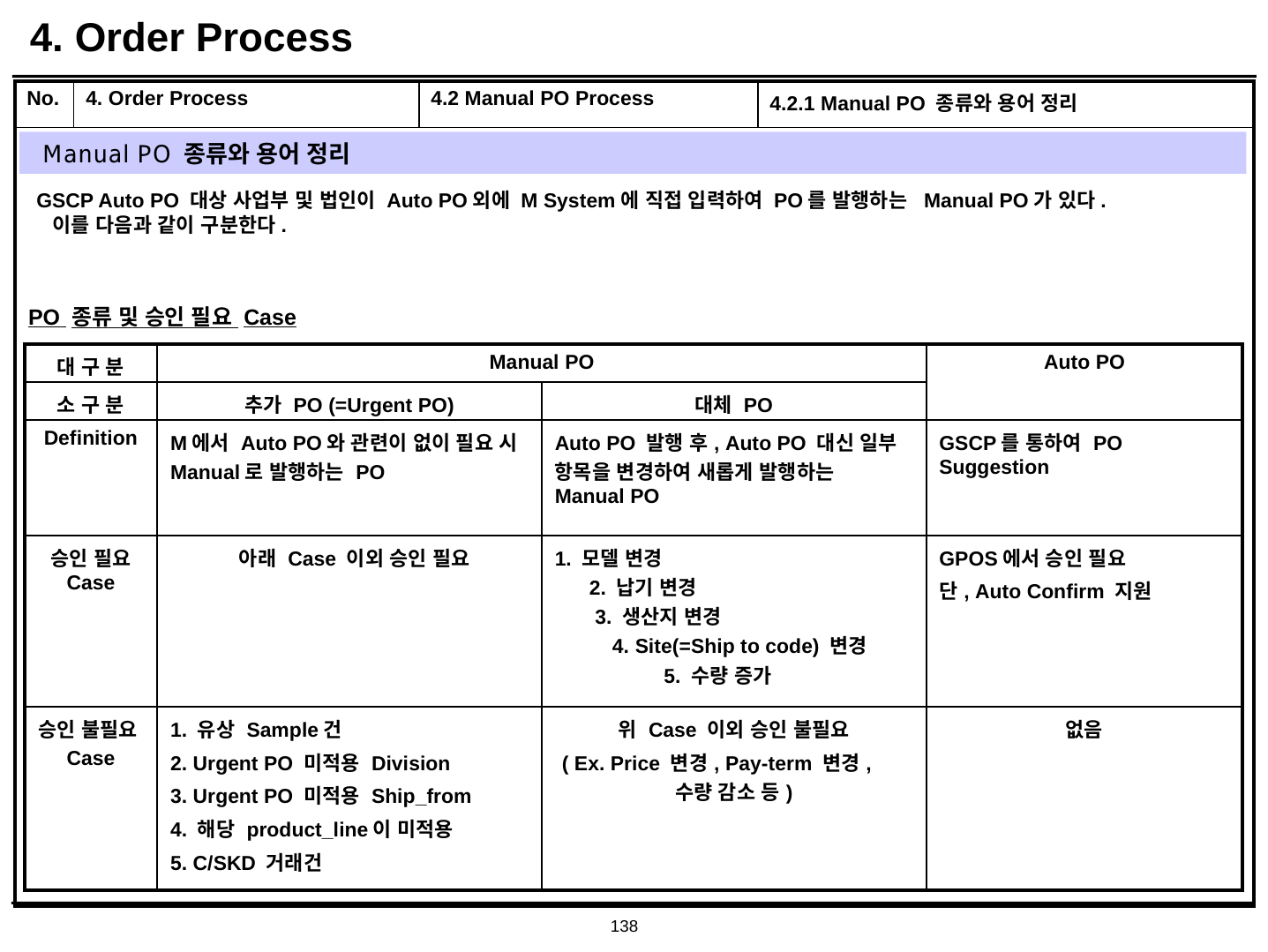

# 4. Order Process
| No. | 4. Order Process | 4.2 Manual PO Process | 4.2.1 Manual PO 종류와 용어 정리 |
| --- | --- | --- | --- |
|  |  |  |  |
Manual PO 종류와 용어 정리
GSCP Auto PO 대상 사업부 및 법인이 Auto PO외에 M System에 직접 입력하여 PO를 발행하는  Manual PO가 있다.                         이를 다음과 같이 구분한다.
PO 종류 및 승인 필요 Case
| 대 구 분 | Manual PO |  | Auto PO |
| --- | --- | --- | --- |
| 소 구 분 | 추가 PO (=Urgent PO) | 대체 PO |  |
| Definition | M에서 Auto PO와 관련이 없이 필요 시 Manual로 발행하는 PO | Auto PO 발행 후, Auto PO 대신 일부 항목을 변경하여 새롭게 발행하는 Manual PO | GSCP를 통하여 PO Suggestion |
| 승인 필요 Case | 아래 Case 이외 승인 필요 | 1. 모델 변경 2. 납기 변경 3. 생산지 변경 4. Site(=Ship to code) 변경 5. 수량 증가 | GPOS에서 승인 필요 단, Auto Confirm 지원 |
| 승인 불필요 Case | 1. 유상 Sample건 2. Urgent PO 미적용 Division 3. Urgent PO 미적용 Ship\_from 4. 해당 product\_line이 미적용 5. C/SKD 거래건 | 위 Case 이외 승인 불필요 ( Ex. Price 변경, Pay-term 변경, 수량 감소 등) | 없음 |
138